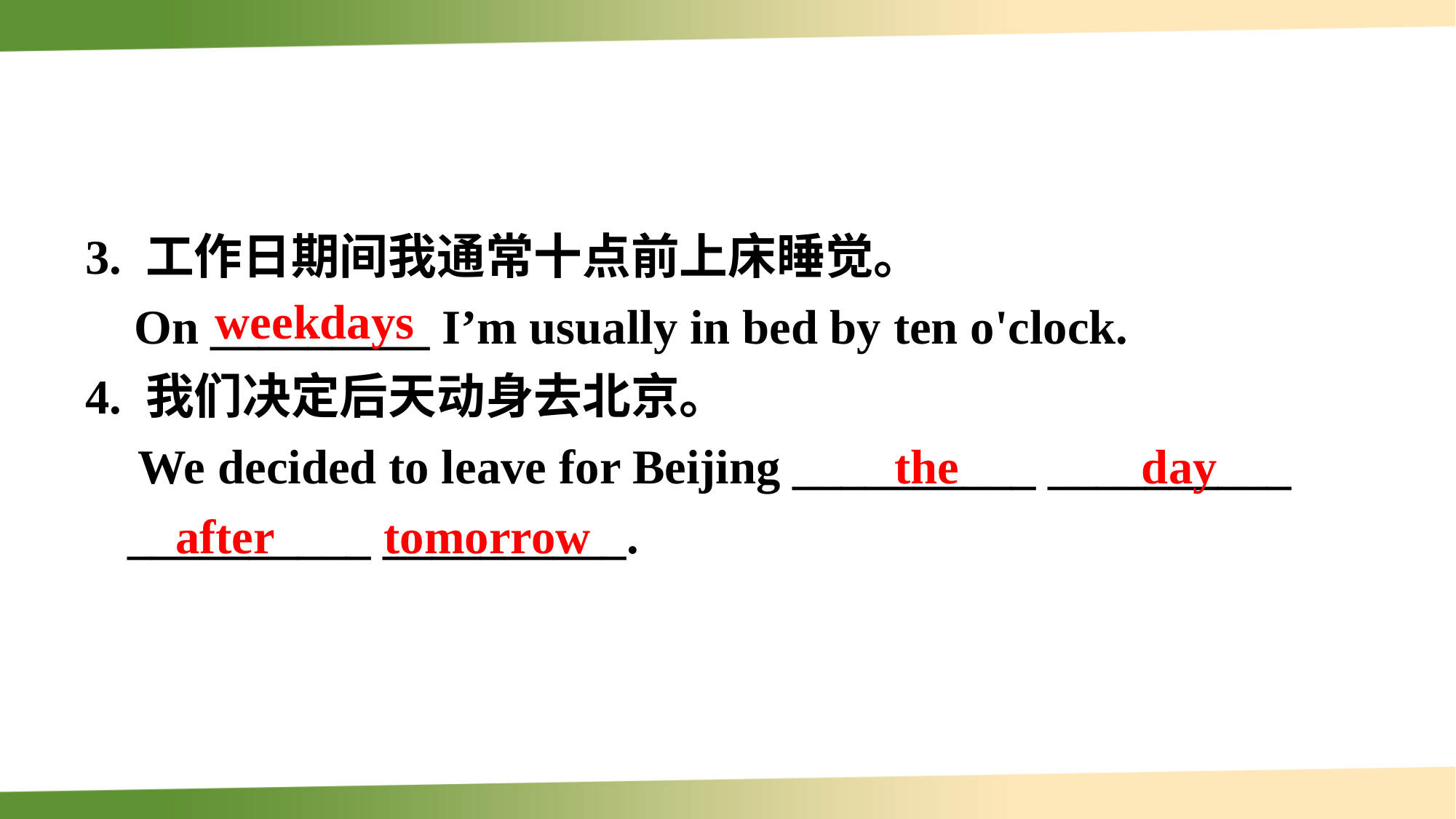

3. 工作日期间我通常十点前上床睡觉。
    On _________ I’m usually in bed by ten o'clock.
4. 我们决定后天动身去北京。
We decided to leave for Beijing __________ __________ __________ __________.
weekdays
                                                                 the               day
      after         tomorrow